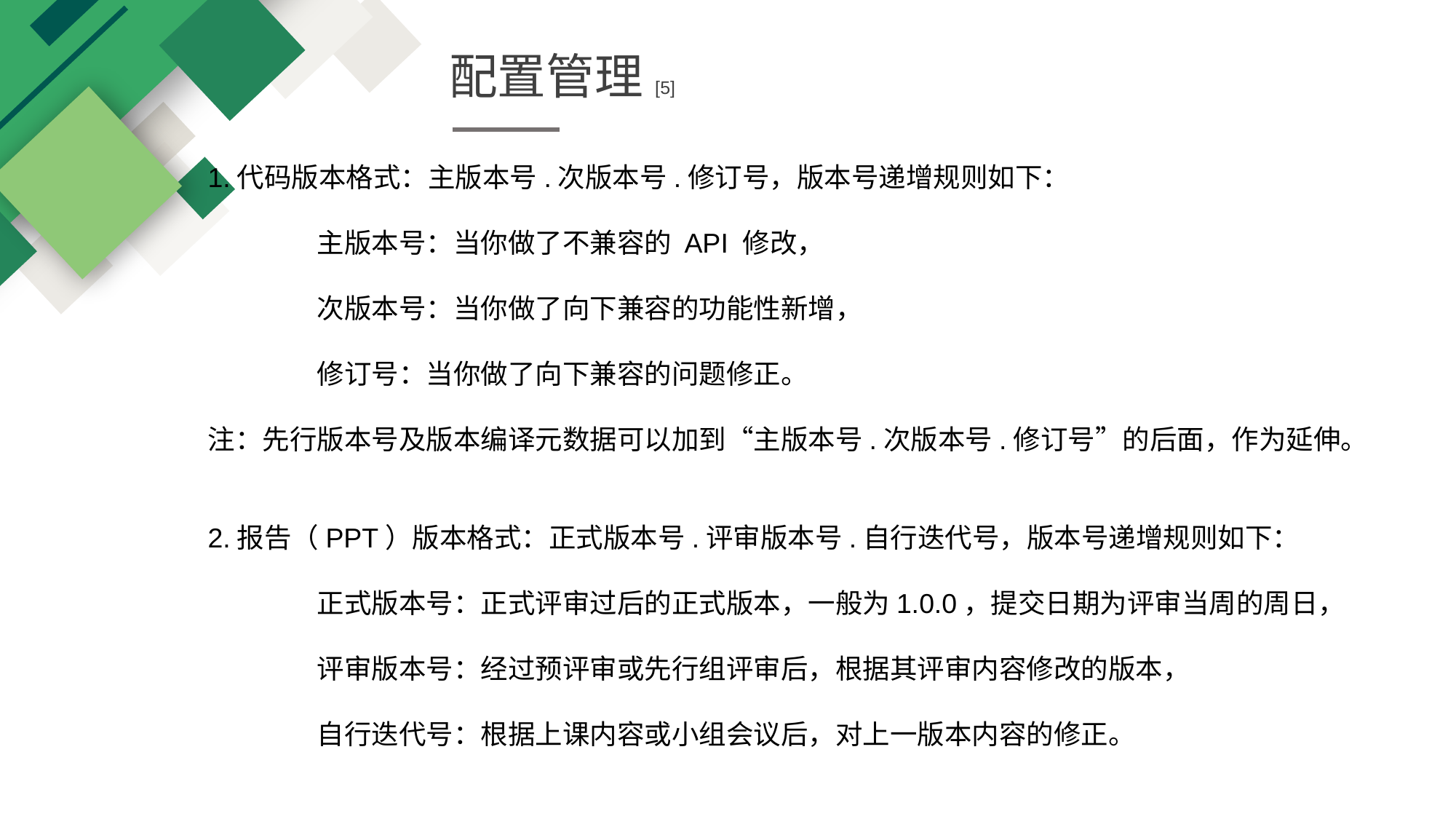

配置管理[5]
1.代码版本格式：主版本号.次版本号.修订号，版本号递增规则如下：

	主版本号：当你做了不兼容的 API 修改，

	次版本号：当你做了向下兼容的功能性新增，

	修订号：当你做了向下兼容的问题修正。

注：先行版本号及版本编译元数据可以加到“主版本号.次版本号.修订号”的后面，作为延伸。

2.报告（PPT）版本格式：正式版本号.评审版本号.自行迭代号，版本号递增规则如下：

	正式版本号：正式评审过后的正式版本，一般为1.0.0，提交日期为评审当周的周日，

	评审版本号：经过预评审或先行组评审后，根据其评审内容修改的版本，

	自行迭代号：根据上课内容或小组会议后，对上一版本内容的修正。